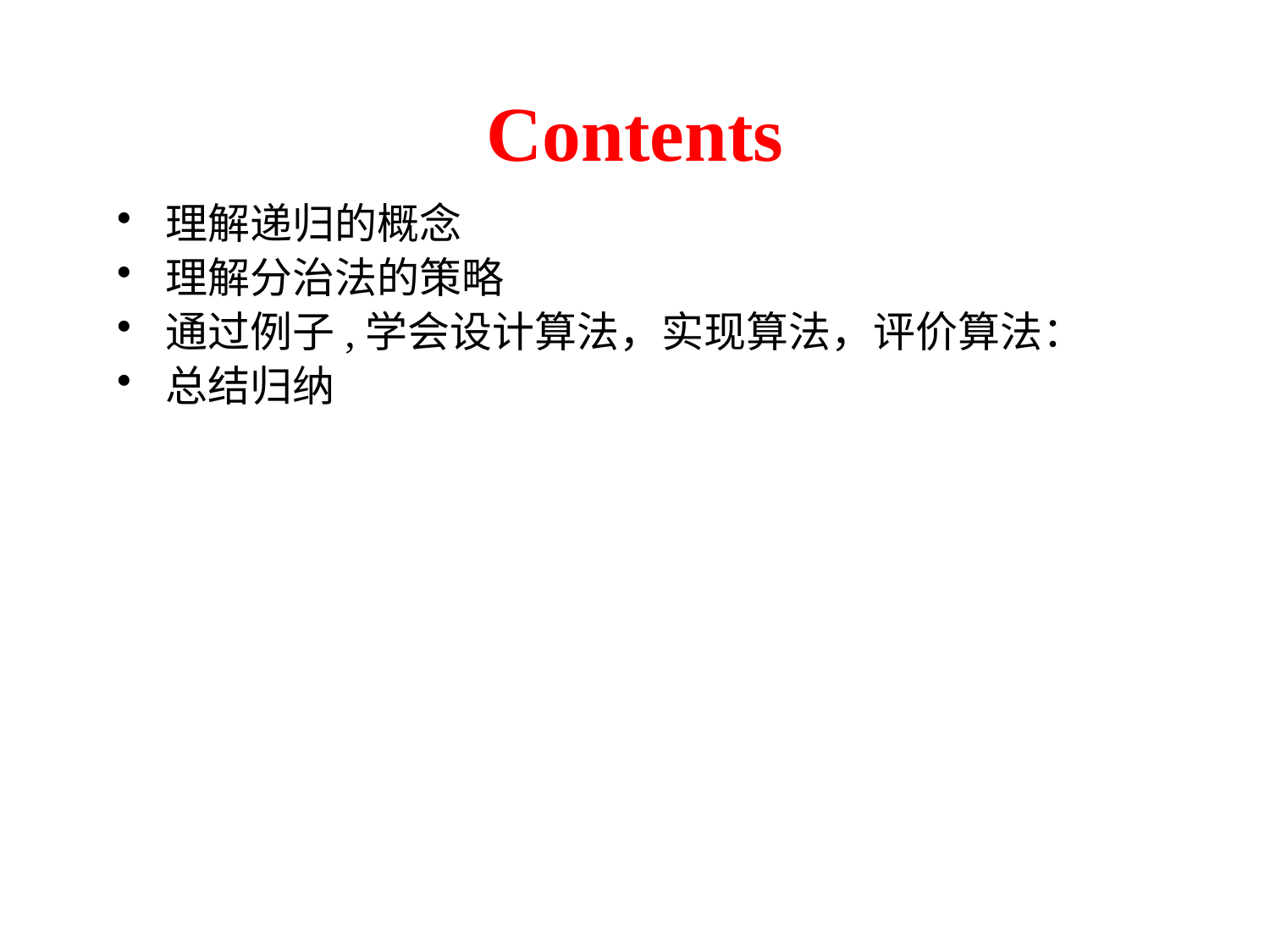

# Contents
理解递归的概念
理解分治法的策略
通过例子,学会设计算法，实现算法，评价算法：
总结归纳